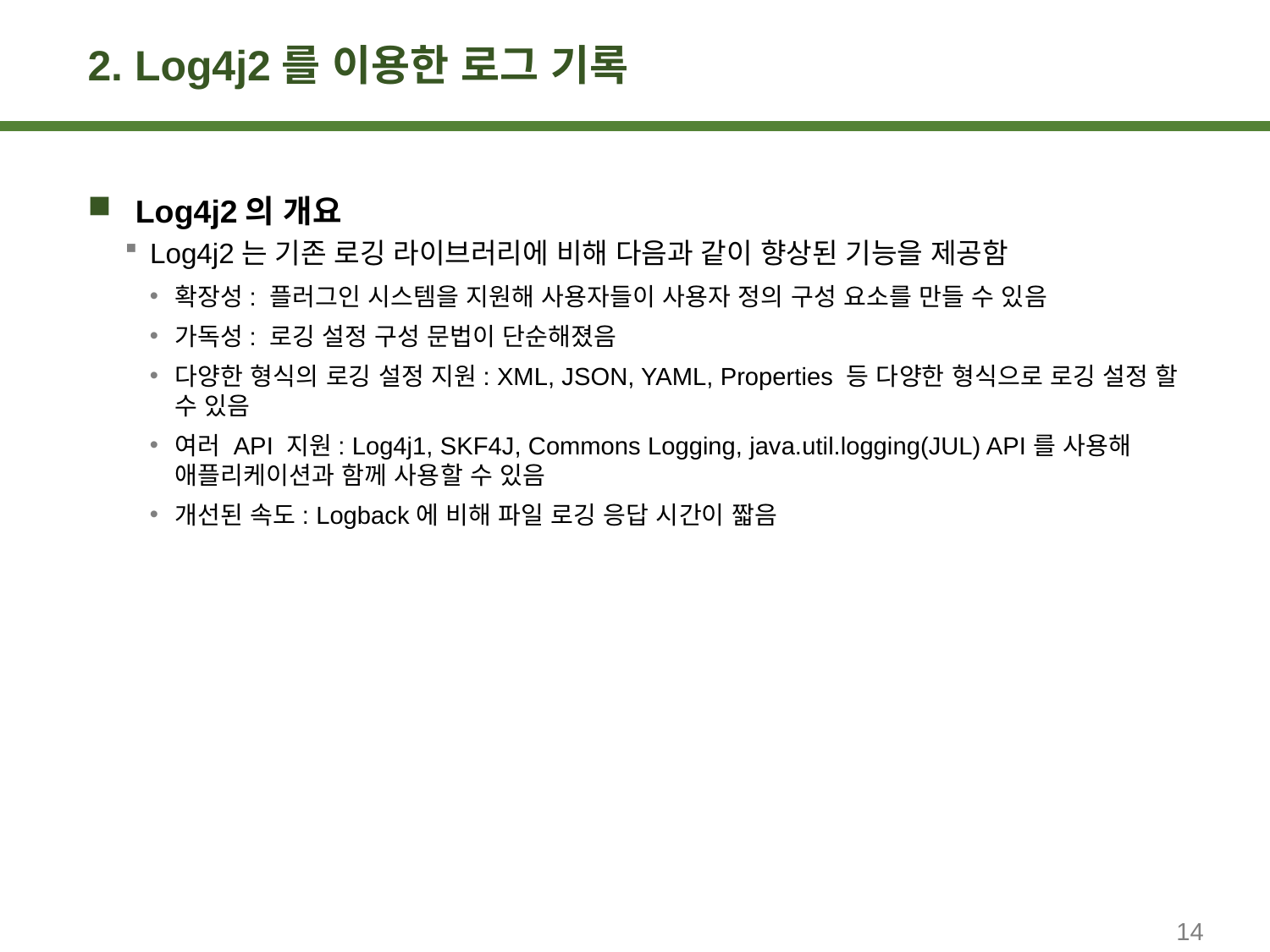

# 2. Log4j2를 이용한 로그 기록
Log4j2의 개요
Log4j2는 기존 로깅 라이브러리에 비해 다음과 같이 향상된 기능을 제공함
확장성: 플러그인 시스템을 지원해 사용자들이 사용자 정의 구성 요소를 만들 수 있음
가독성: 로깅 설정 구성 문법이 단순해졌음
다양한 형식의 로깅 설정 지원: XML, JSON, YAML, Properties 등 다양한 형식으로 로깅 설정 할 수 있음
여러 API 지원: Log4j1, SKF4J, Commons Logging, java.util.logging(JUL) API를 사용해 애플리케이션과 함께 사용할 수 있음
개선된 속도: Logback에 비해 파일 로깅 응답 시간이 짧음